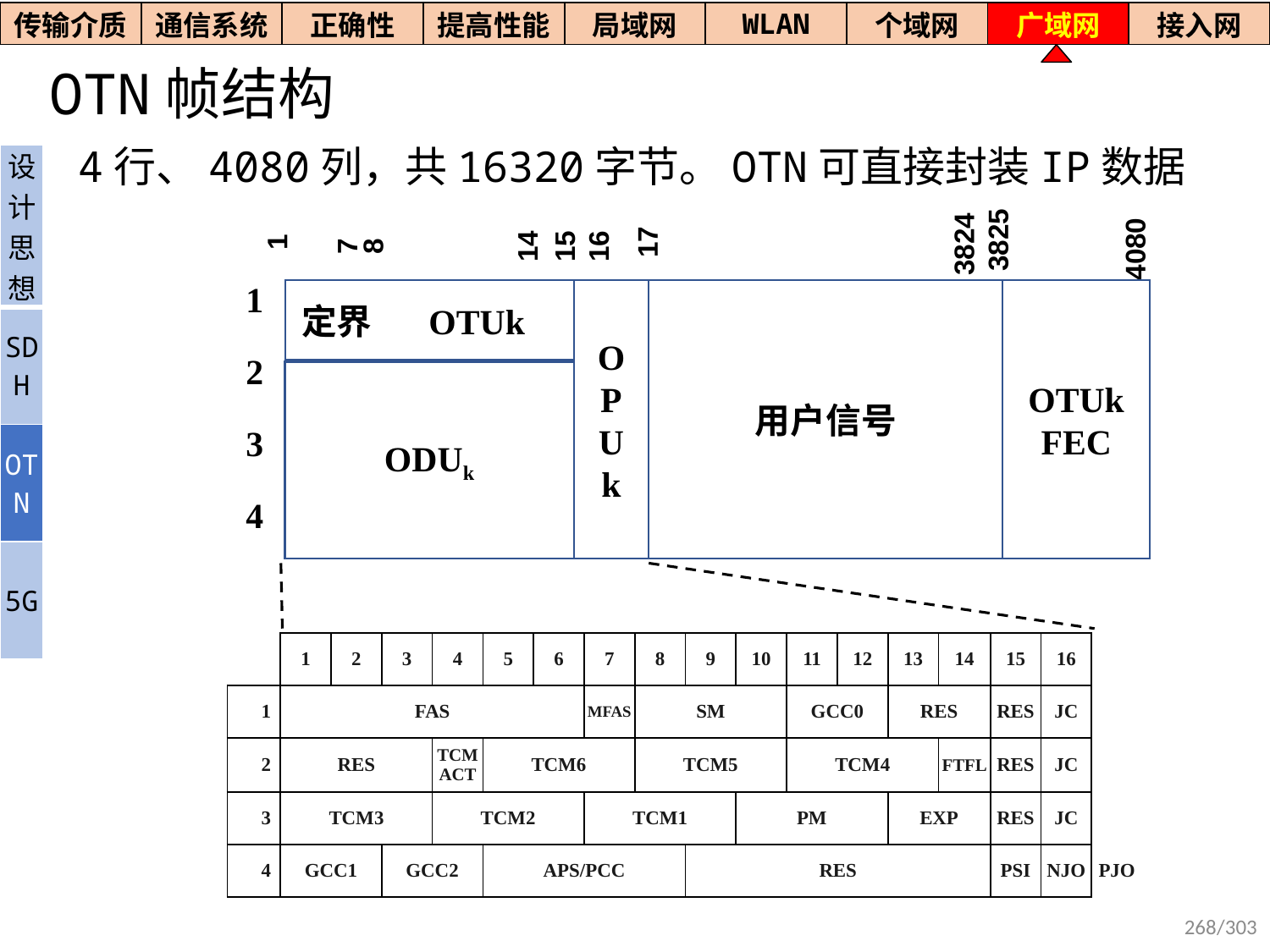

| 传输介质 | 通信系统 | 正确性 | 提高性能 | 局域网 | WLAN | 个域网 | 广域网 | 接入网 |
| --- | --- | --- | --- | --- | --- | --- | --- | --- |

# OTN帧结构
4行、4080列，共16320字节。OTN可直接封装IP数据

| 设计思想 |
| --- |
| SDH |
| OTN |
| 5G |
3825
1
17
7
8
14
15
16
3824
4080
     1
2
3
4

 定界      OTUk
用户信号
O
P
U
k
OTUk
FEC
ODUk
|  | 1 | 2 | 3 | 4 | 5 | 6 | 7 | 8 | 9 | 10 | 11 | 12 | 13 | 14 | 15 | 16 |  |
| --- | --- | --- | --- | --- | --- | --- | --- | --- | --- | --- | --- | --- | --- | --- | --- | --- | --- |
| 1 | FAS |  |  |  |  |  | MFAS | SM |  |  | GCC0 |  | RES |  | RES | JC |  |
| 2 | RES |  |  | TCM ACT | TCM6 |  |  | TCM5 |  |  | TCM4 |  |  | FTFL | RES | JC |  |
| 3 | TCM3 |  |  | TCM2 |  |  | TCM1 |  |  | PM |  |  | EXP |  | RES | JC |  |
| 4 | GCC1 |  | GCC2 |  | APS/PCC |  |  |  | RES |  |  |  |  |  | PSI | NJO | PJO |
268/303